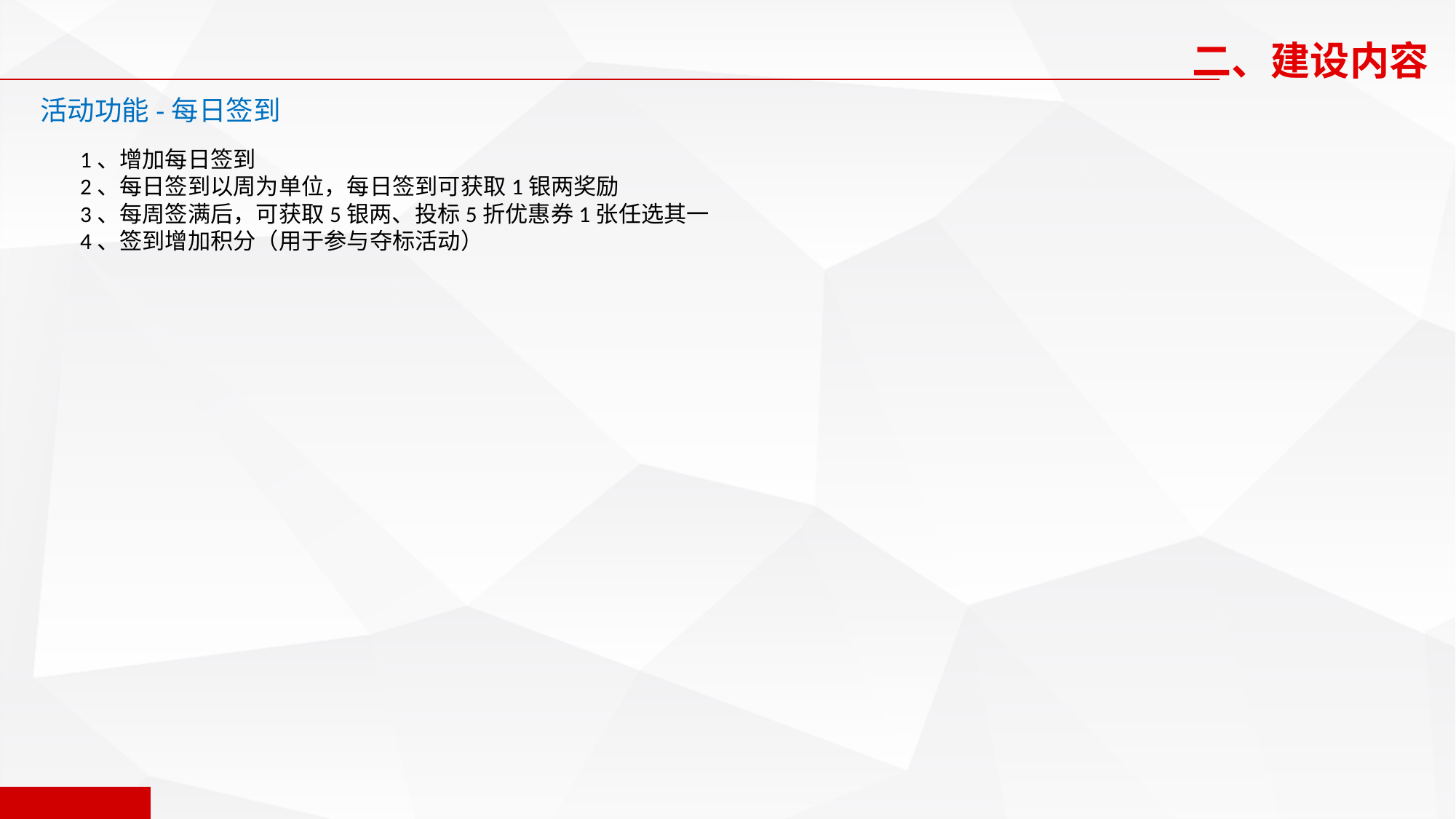

二、建设内容
活动功能-每日签到
1、增加每日签到
2、每日签到以周为单位，每日签到可获取1银两奖励
3、每周签满后，可获取5银两、投标5折优惠券1张任选其一
4、签到增加积分（用于参与夺标活动）